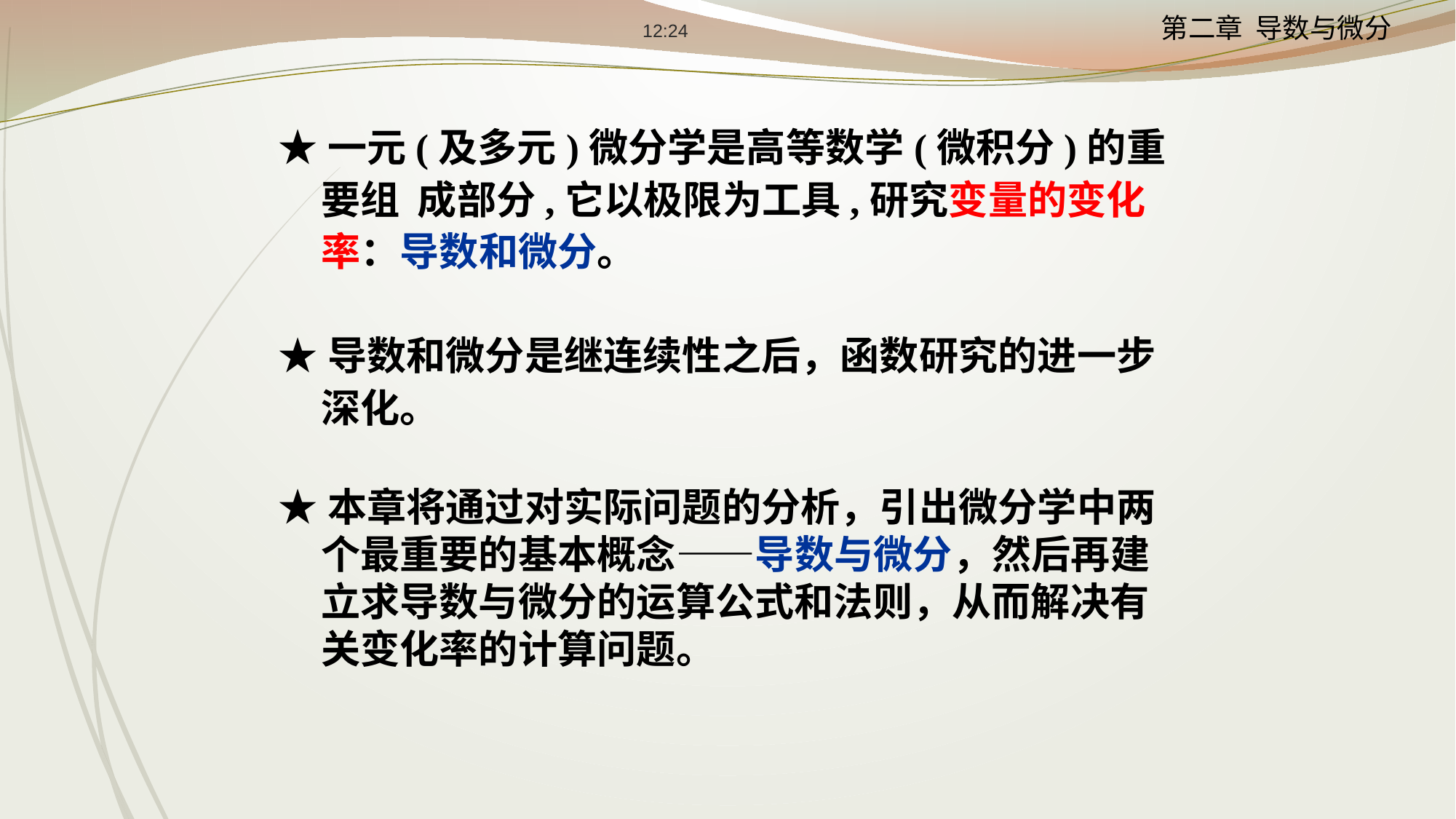

12:24
★一元(及多元)微分学是高等数学(微积分)的重要组  成部分,它以极限为工具,研究变量的变化率：导数和微分。

★导数和微分是继连续性之后，函数研究的进一步深化。

★本章将通过对实际问题的分析，引出微分学中两个最重要的基本概念——导数与微分，然后再建立求导数与微分的运算公式和法则，从而解决有关变化率的计算问题。